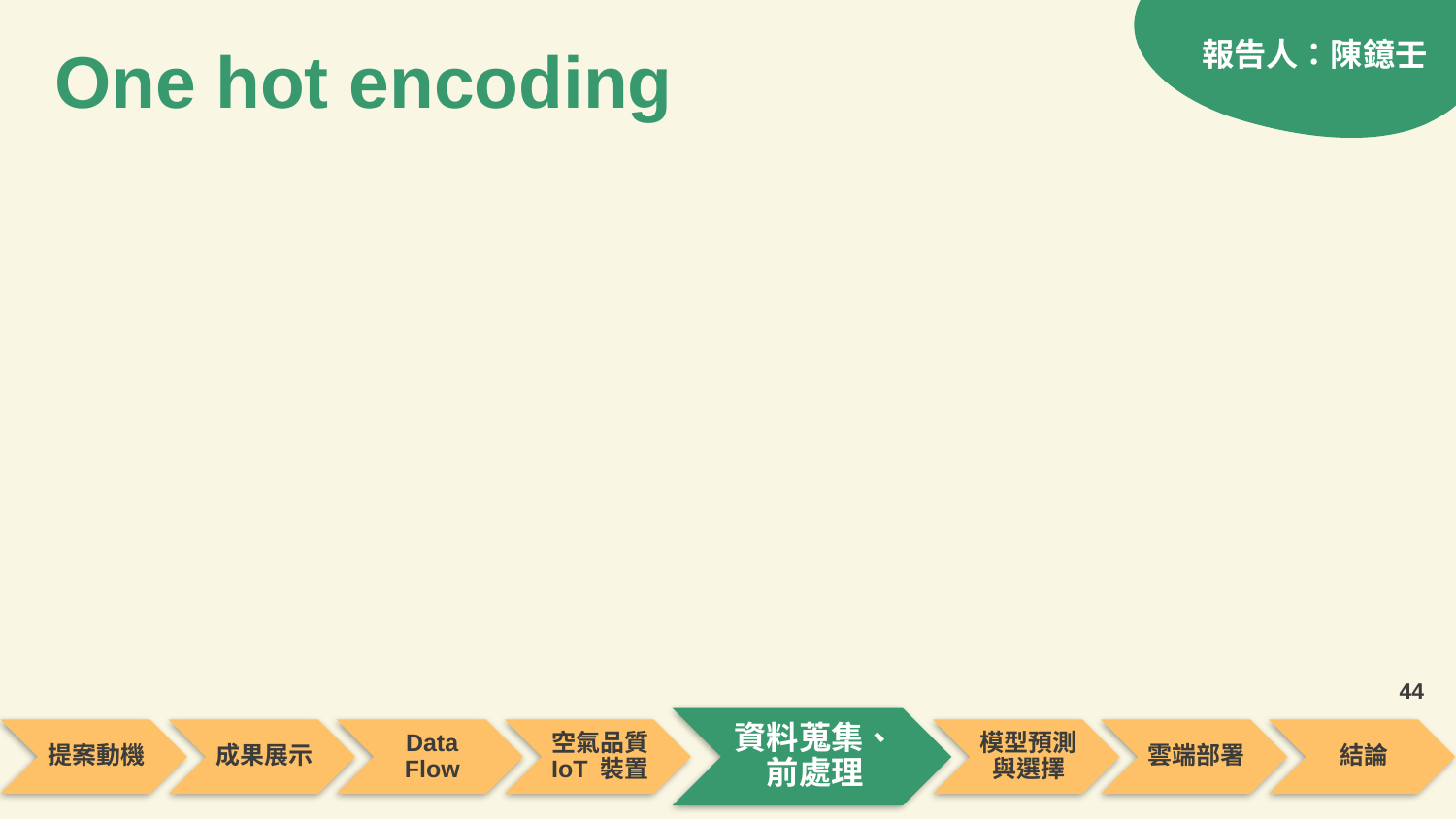

報告人：陳鐿壬
One hot encoding
44
提案動機
成果展示
Data Flow
空氣品質 IoT 裝置
資料蒐集、前處理
模型預測與選擇
雲端部署
結論